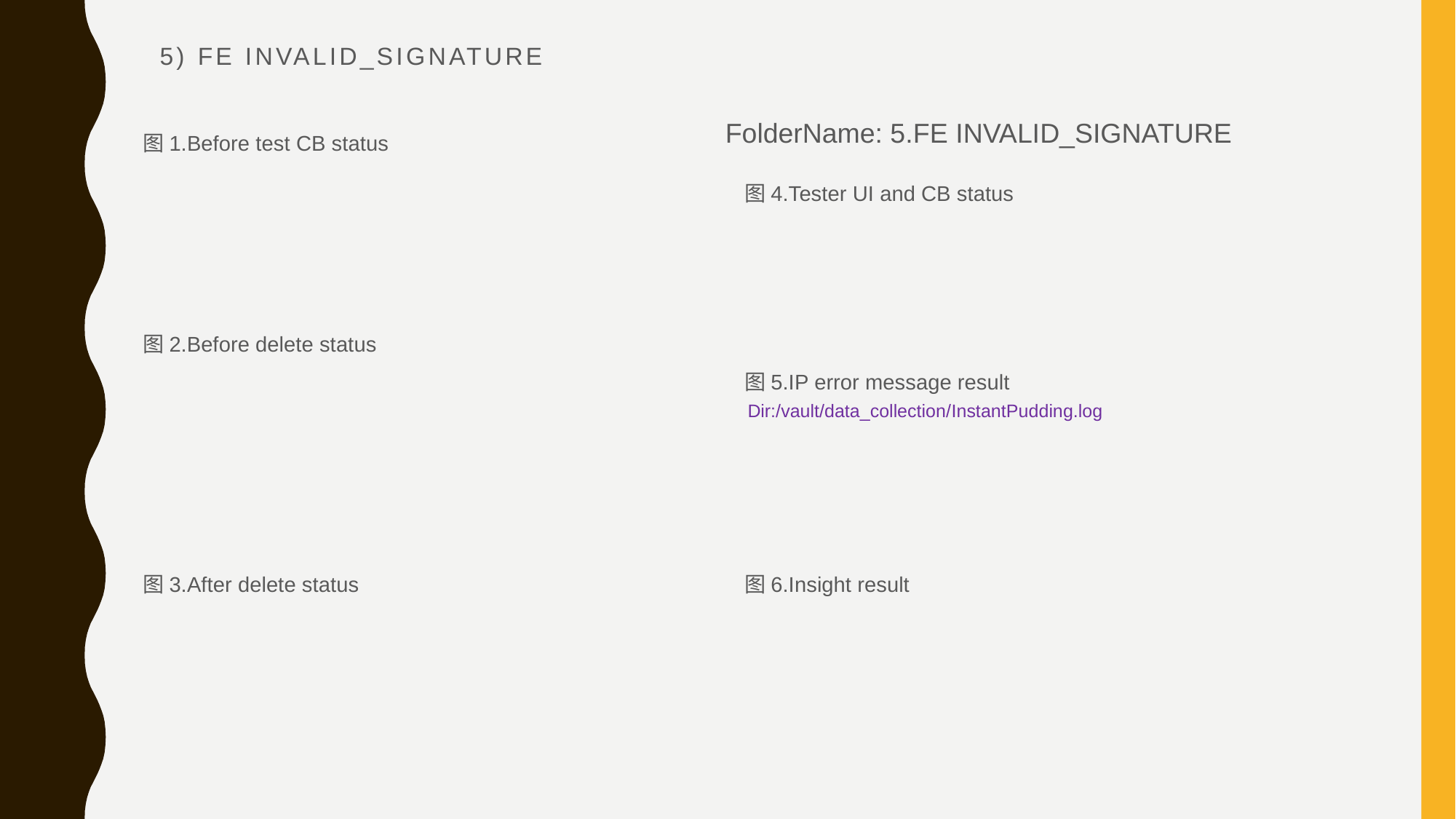

# 5) FE INVALID_SIGNATURE
FolderName: 5.FE INVALID_SIGNATURE
图1.Before test CB status
图4.Tester UI and CB status
图2.Before delete status
图5.IP error message result
Dir:/vault/data_collection/InstantPudding.log
图3.After delete status
图6.Insight result